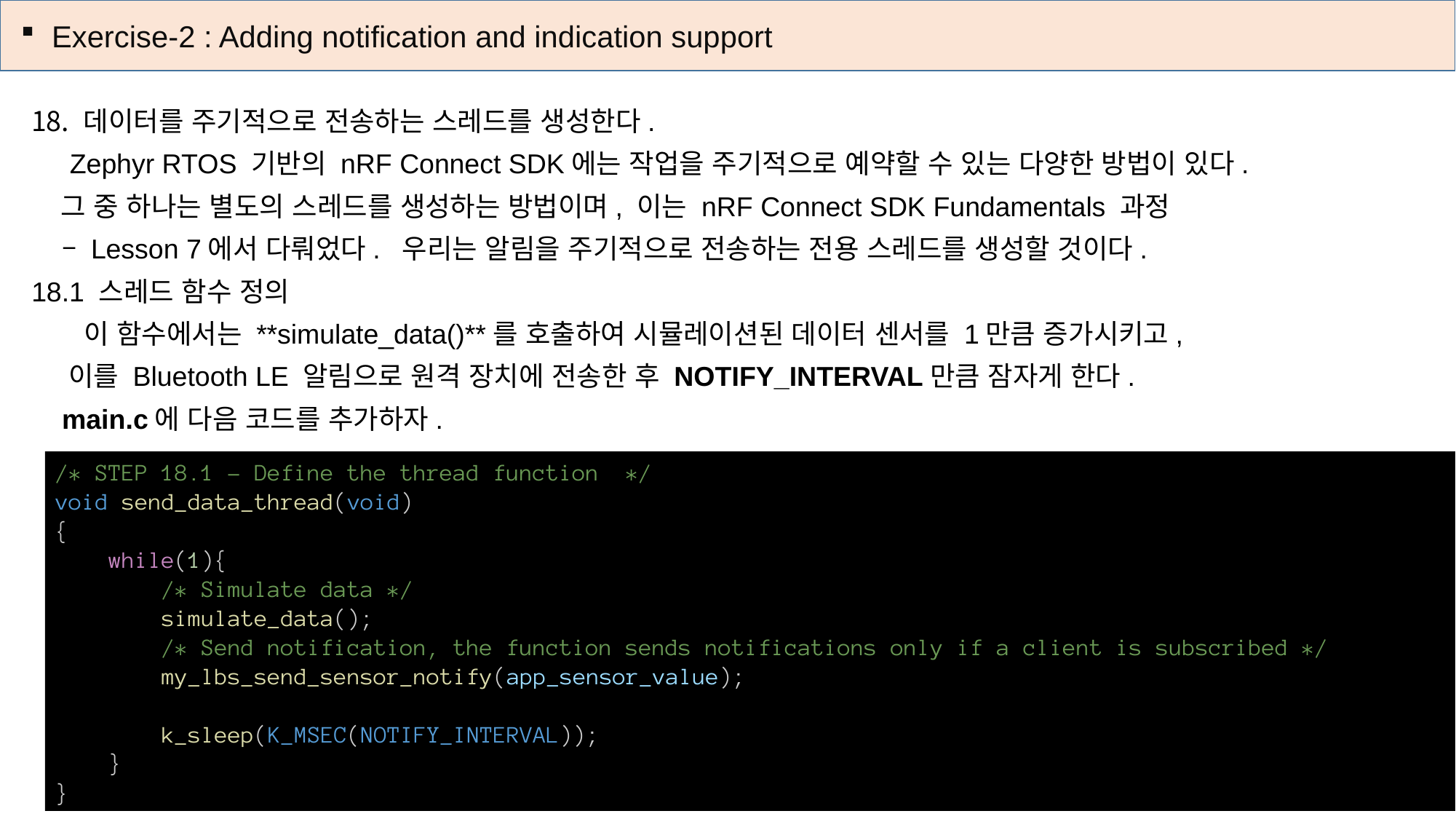

Exercise-2 : Adding notification and indication support
 데이터를 주기적으로 전송하는 스레드를 생성한다.
     Zephyr RTOS 기반의 nRF Connect SDK에는 작업을 주기적으로 예약할 수 있는 다양한 방법이 있다.
   그 중 하나는 별도의 스레드를 생성하는 방법이며, 이는 nRF Connect SDK Fundamentals 과정
    – Lesson 7에서 다뤄었다.  우리는 알림을 주기적으로 전송하는 전용 스레드를 생성할 것이다.
18.1 스레드 함수 정의
      이 함수에서는 **simulate_data()**를 호출하여 시뮬레이션된 데이터 센서를 1만큼 증가시키고,
    이를 Bluetooth LE 알림으로 원격 장치에 전송한 후 NOTIFY_INTERVAL만큼 잠자게 한다.
    main.c에 다음 코드를 추가하자.
/* STEP 18.1 - Define the thread function  */
void send_data_thread(void)
{
    while(1){
        /* Simulate data */
        simulate_data();
        /* Send notification, the function sends notifications only if a client is subscribed */
        my_lbs_send_sensor_notify(app_sensor_value);
        k_sleep(K_MSEC(NOTIFY_INTERVAL));
    }
}